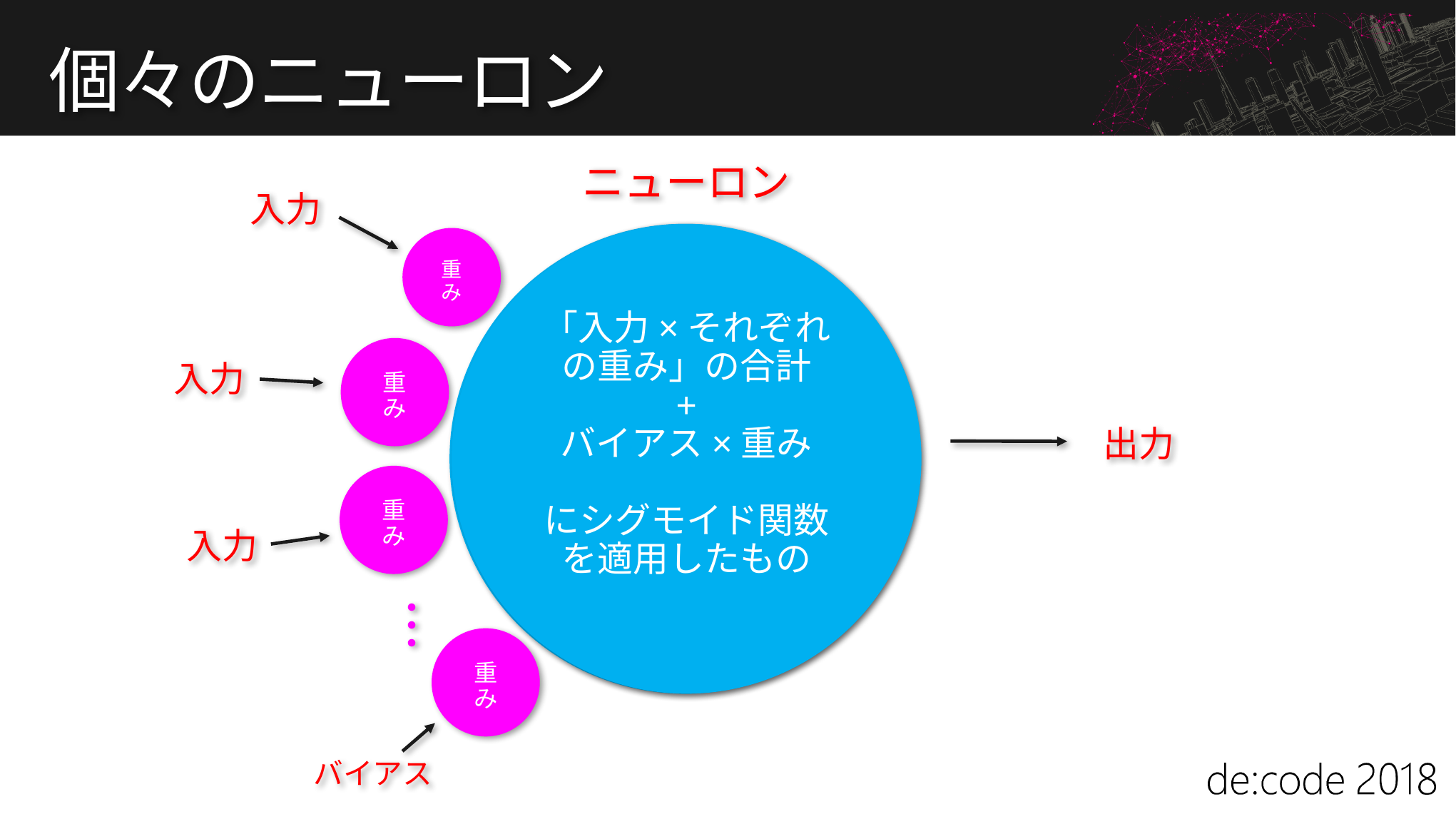

# 個々のニューロン
ニューロン
入力

「入力×それぞれの重み」の合計
+
バイアス×重み
にシグモイド関数を適用したもの
重み
重み
入力
出力
重み
入力
・
・
・
重み
バイアス